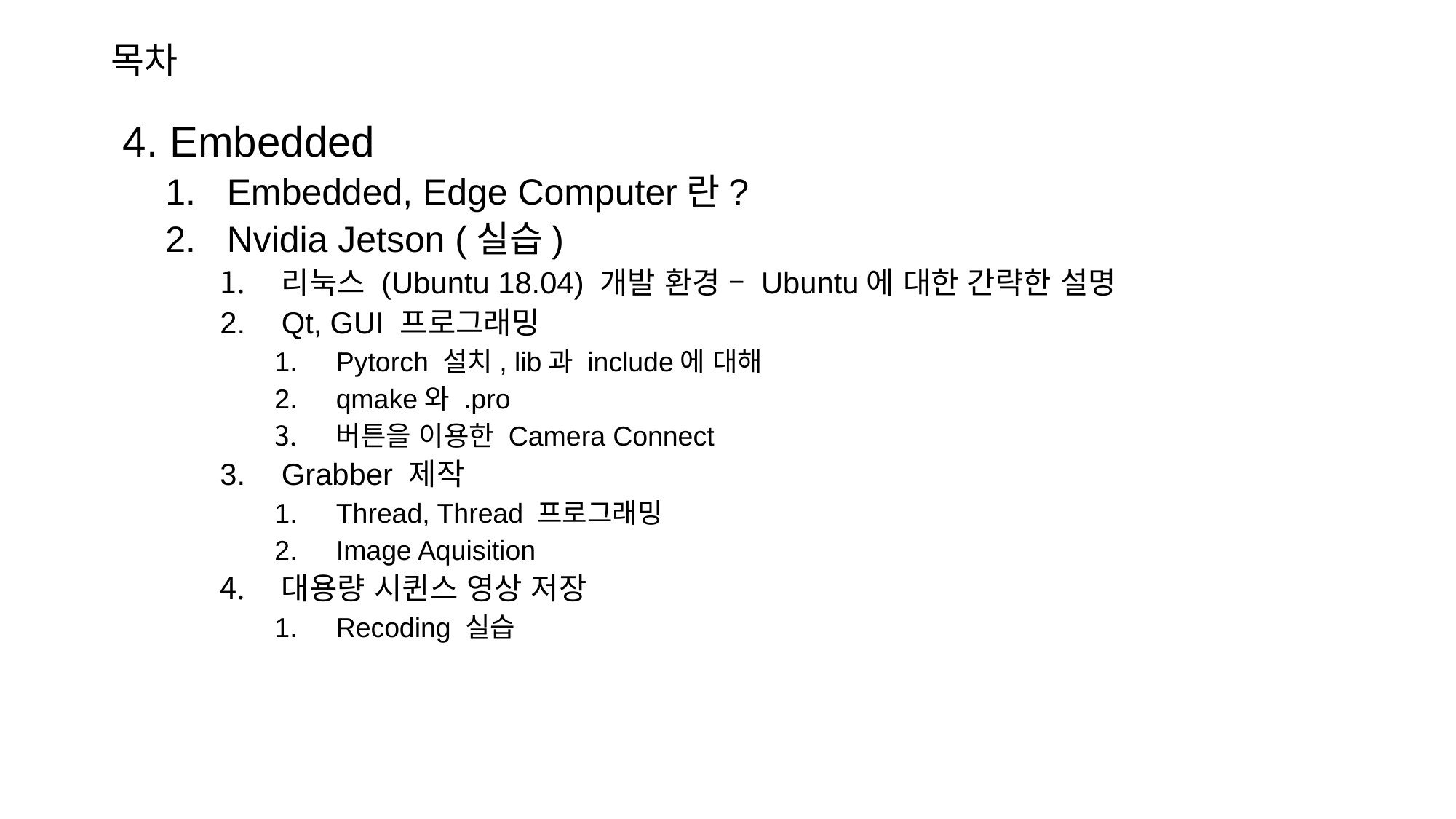

# 목차
 4. Embedded
Embedded, Edge Computer란?
Nvidia Jetson (실습)
리눅스 (Ubuntu 18.04) 개발 환경 – Ubuntu에 대한 간략한 설명
Qt, GUI 프로그래밍
Pytorch 설치, lib과 include에 대해
qmake와 .pro
버튼을 이용한 Camera Connect
Grabber 제작
Thread, Thread 프로그래밍
Image Aquisition
대용량 시퀸스 영상 저장
Recoding 실습